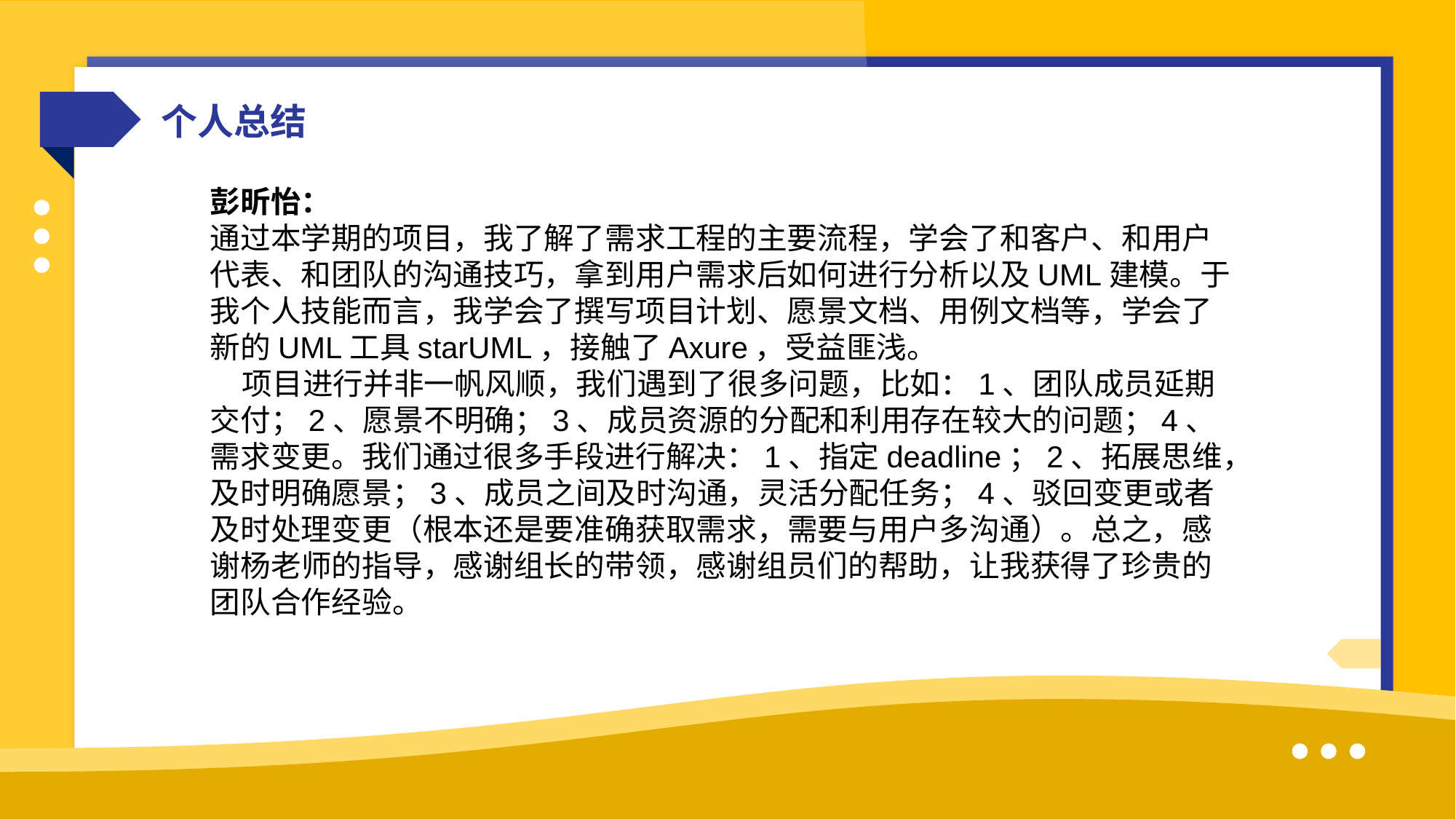

个人总结
彭昕怡：通过本学期的项目，我了解了需求工程的主要流程，学会了和客户、和用户代表、和团队的沟通技巧，拿到用户需求后如何进行分析以及UML建模。于我个人技能而言，我学会了撰写项目计划、愿景文档、用例文档等，学会了新的UML工具starUML，接触了Axure，受益匪浅。 项目进行并非一帆风顺，我们遇到了很多问题，比如：1、团队成员延期交付；2、愿景不明确；3、成员资源的分配和利用存在较大的问题；4、需求变更。我们通过很多手段进行解决：1、指定deadline；2、拓展思维，及时明确愿景；3、成员之间及时沟通，灵活分配任务；4、驳回变更或者及时处理变更（根本还是要准确获取需求，需要与用户多沟通）。总之，感谢杨老师的指导，感谢组长的带领，感谢组员们的帮助，让我获得了珍贵的团队合作经验。